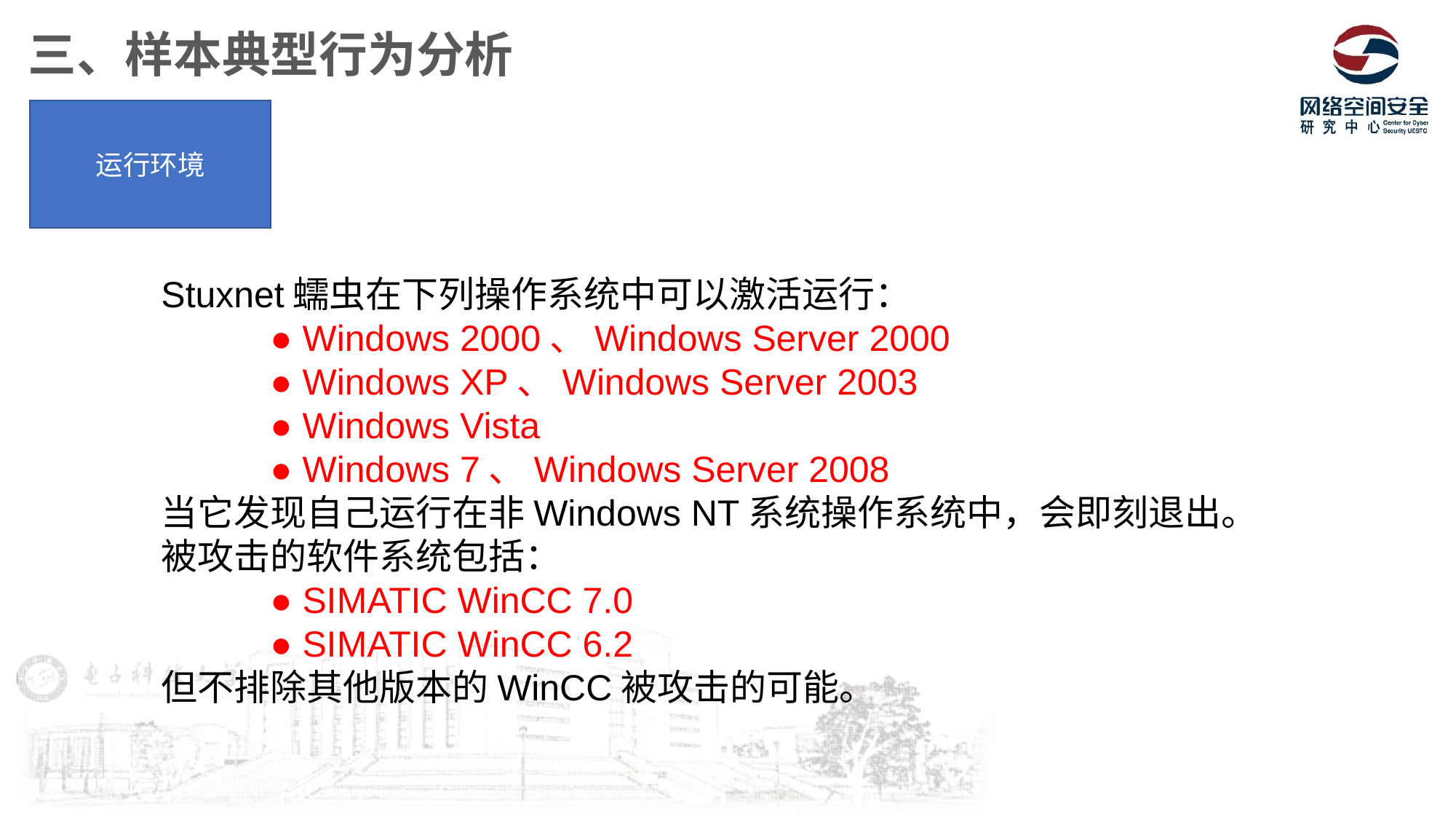

三、样本典型行为分析
运行环境
Stuxnet蠕虫在下列操作系统中可以激活运行：
	● Windows 2000、Windows Server 2000
	● Windows XP、Windows Server 2003
	● Windows Vista
	● Windows 7、Windows Server 2008
当它发现自己运行在非Windows NT系统操作系统中，会即刻退出。
被攻击的软件系统包括：
	● SIMATIC WinCC 7.0
	● SIMATIC WinCC 6.2
但不排除其他版本的WinCC被攻击的可能。